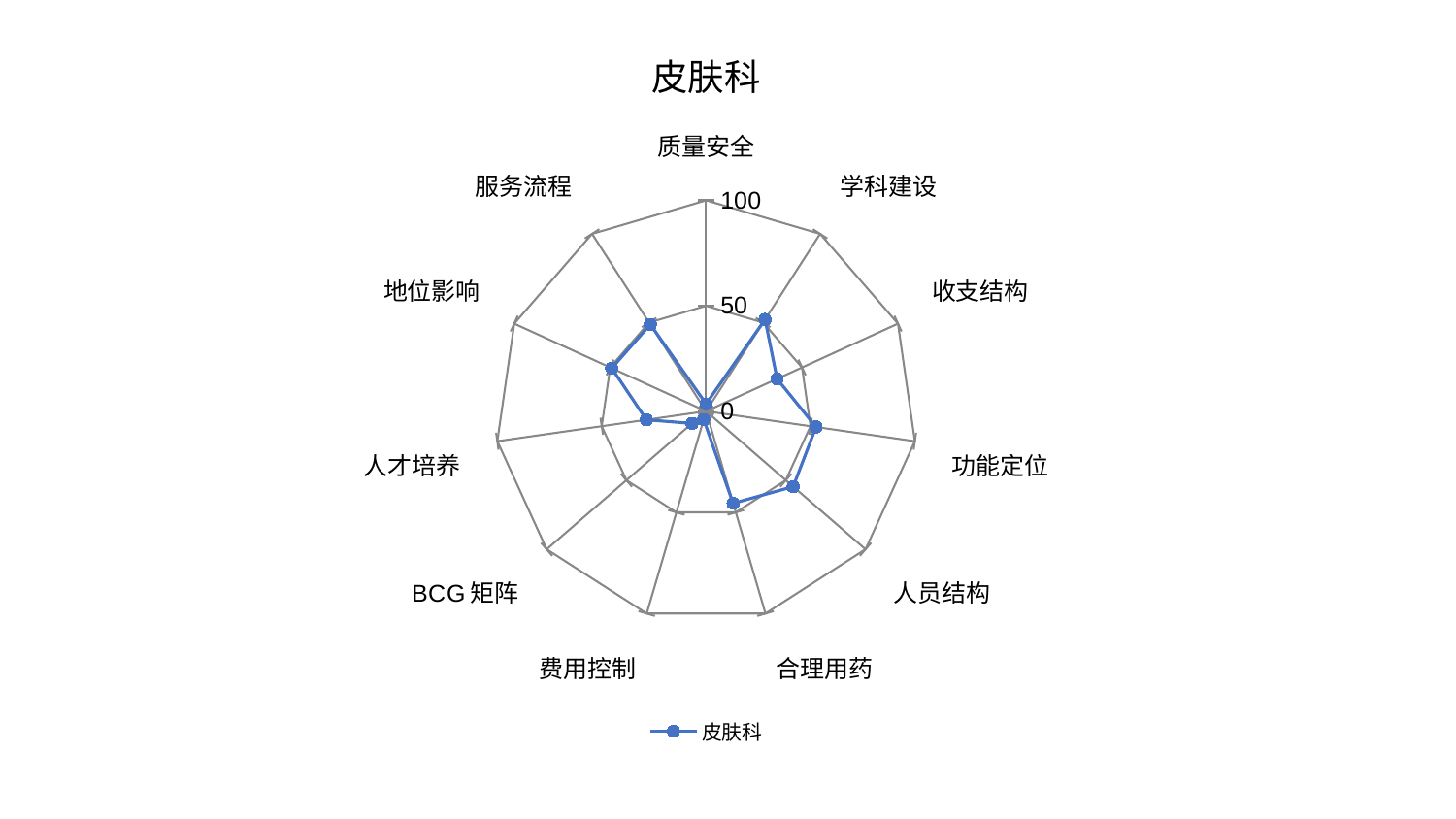

### Chart: 皮肤科

| Category | 皮肤科 |
|---|---|
| 质量安全 | 3.451283285012397 |
| 学科建设 | 51.723027711917915 |
| 收支结构 | 37.00441175077737 |
| 功能定位 | 52.63278477306559 |
| 人员结构 | 54.64561992741438 |
| 合理用药 | 45.513964046287086 |
| 费用控制 | 4.09328946600947 |
| BCG矩阵 | 8.86769690979227 |
| 人才培养 | 28.5914895068159 |
| 地位影响 | 49.19954719033595 |
| 服务流程 | 48.94082235109667 |
134